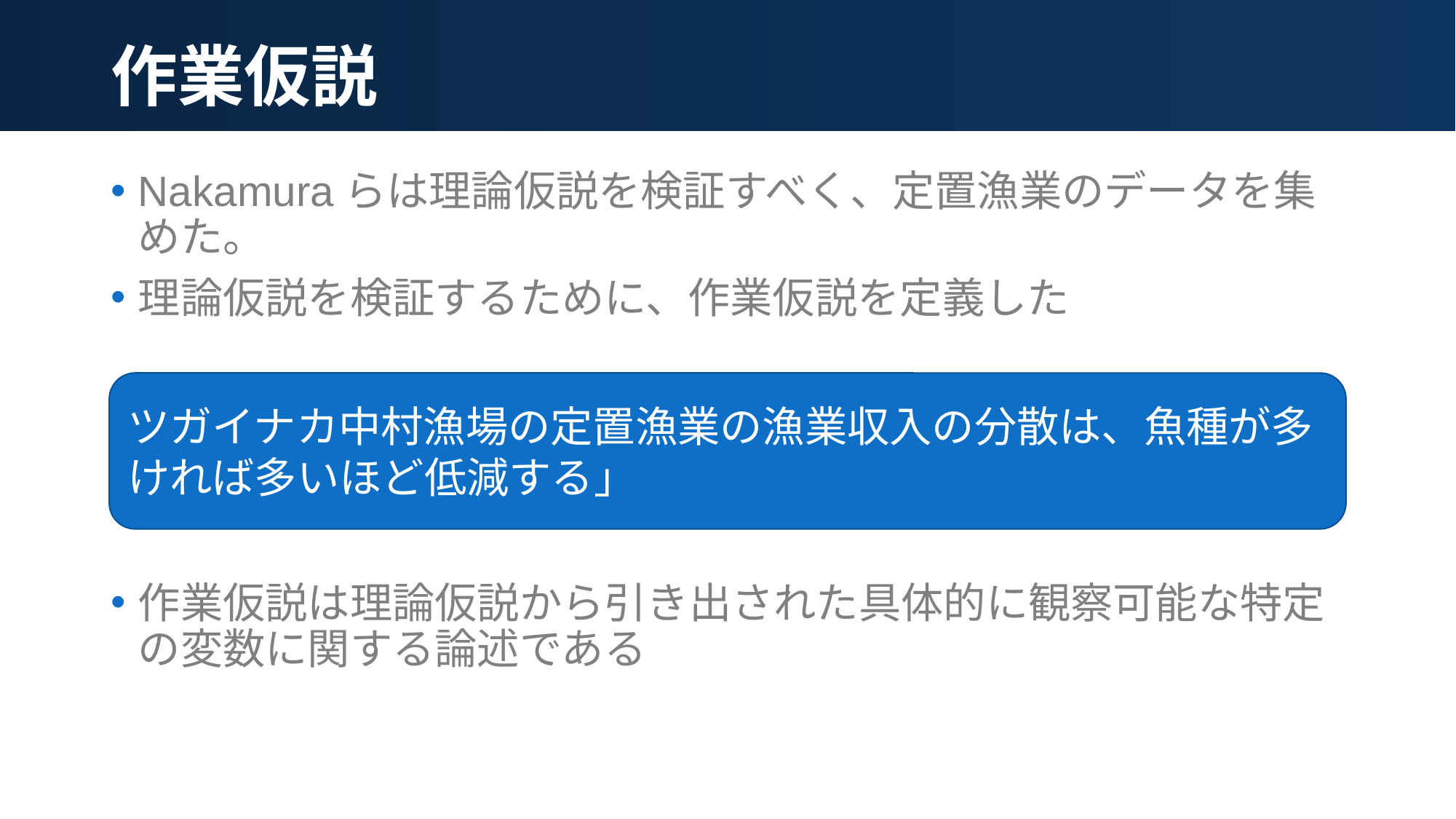

# 作業仮説
Nakamuraらは理論仮説を検証すべく、定置漁業のデータを集めた。
理論仮説を検証するために、作業仮説を定義した

作業仮説は理論仮説から引き出された具体的に観察可能な特定の変数に関する論述である
ツガイナカ中村漁場の定置漁業の漁業収入の分散は、魚種が多ければ多いほど低減する」